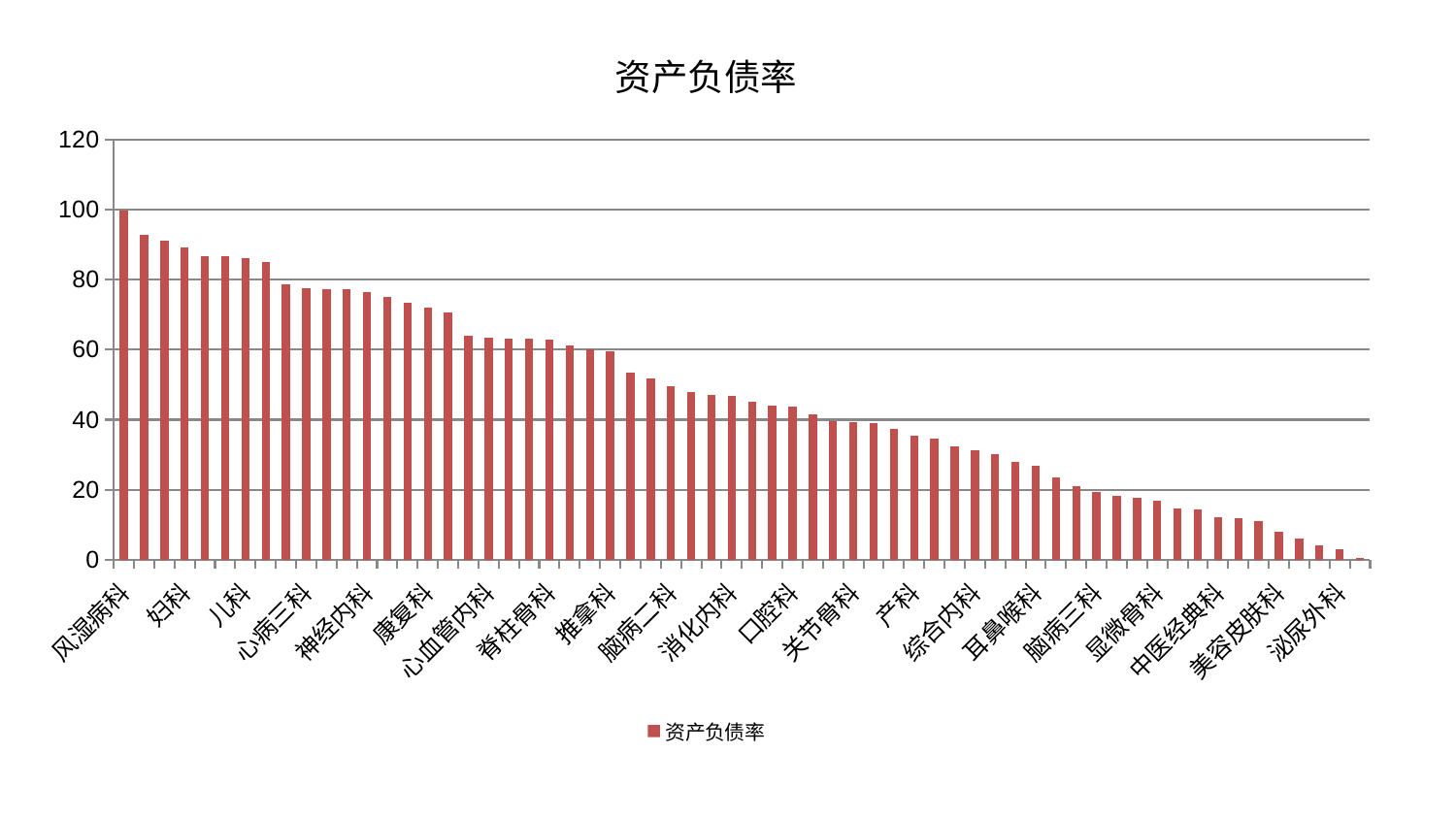

### Chart: 资产负债率

| Category | 资产负债率 |
|---|---|
| 风湿病科 | 99.62394362608211 |
| 重症医学科 | 92.8904714138588 |
| 普通外科 | 91.11749208229992 |
| 妇科 | 89.2698555583807 |
| 乳腺甲状腺外科 | 86.85582163264549 |
| 内分泌科 | 86.81767856071659 |
| 儿科 | 86.19809901734139 |
| 血液科 | 85.01477713927028 |
| 治未病中心 | 78.70835800978355 |
| 心病三科 | 77.60283427239358 |
| 身心医学科 | 77.34330149007378 |
| 周围血管科 | 77.32855138958973 |
| 神经内科 | 76.47851757825985 |
| 老年医学科 | 75.0095988911377 |
| 胸外科 | 73.53657565952858 |
| 康复科 | 72.00827035761476 |
| 男科 | 70.75902906968096 |
| 神经外科 | 64.02142376434034 |
| 心血管内科 | 63.525166632655306 |
| 心病一科 | 63.13846558255642 |
| 脾胃科消化科合并 | 63.13047589761014 |
| 脊柱骨科 | 62.90125854648527 |
| 脑病一科 | 61.125876070674764 |
| 西区重症医学科 | 60.07427468317228 |
| 推拿科 | 59.61788408224533 |
| 心病四科 | 53.4109001420946 |
| 肝胆外科 | 51.917869517457135 |
| 脑病二科 | 49.48742029980973 |
| 呼吸内科 | 48.034471286872304 |
| 肛肠科 | 46.93397587299335 |
| 消化内科 | 46.835224333533596 |
| 肝病科 | 45.090451659338314 |
| 妇二科 | 44.024493199158535 |
| 口腔科 | 43.69019543017296 |
| 小儿推拿科 | 41.53284363976153 |
| 眼科 | 39.671250262432125 |
| 关节骨科 | 39.18851093793512 |
| 肾病科 | 39.14539504812424 |
| 东区重症医学科 | 37.259932748246484 |
| 产科 | 35.45569310766983 |
| 中医外治中心 | 34.518686058257096 |
| 医院 | 32.34531613725395 |
| 综合内科 | 31.251861543303527 |
| 创伤骨科 | 30.091150866927197 |
| 皮肤科 | 27.976409823815285 |
| 耳鼻喉科 | 26.88230972391301 |
| 骨科 | 23.560744525695387 |
| 东区肾病科 | 21.08539026393583 |
| 脑病三科 | 19.446266912602496 |
| 心病二科 | 18.334336436953414 |
| 小儿骨科 | 17.610645510216607 |
| 显微骨科 | 16.785641462938816 |
| 肿瘤内科 | 14.67182747699811 |
| 妇科妇二科合并 | 14.343562264775866 |
| 中医经典科 | 12.158043071141256 |
| 针灸科 | 11.9696415600687 |
| 运动损伤骨科 | 10.937162234286912 |
| 美容皮肤科 | 7.960474694262931 |
| 脾胃病科 | 5.914518504661981 |
| 微创骨科 | 4.044069408886397 |
| 泌尿外科 | 3.113352064742436 |
| 肾脏内科 | 0.376629799704542 |
119